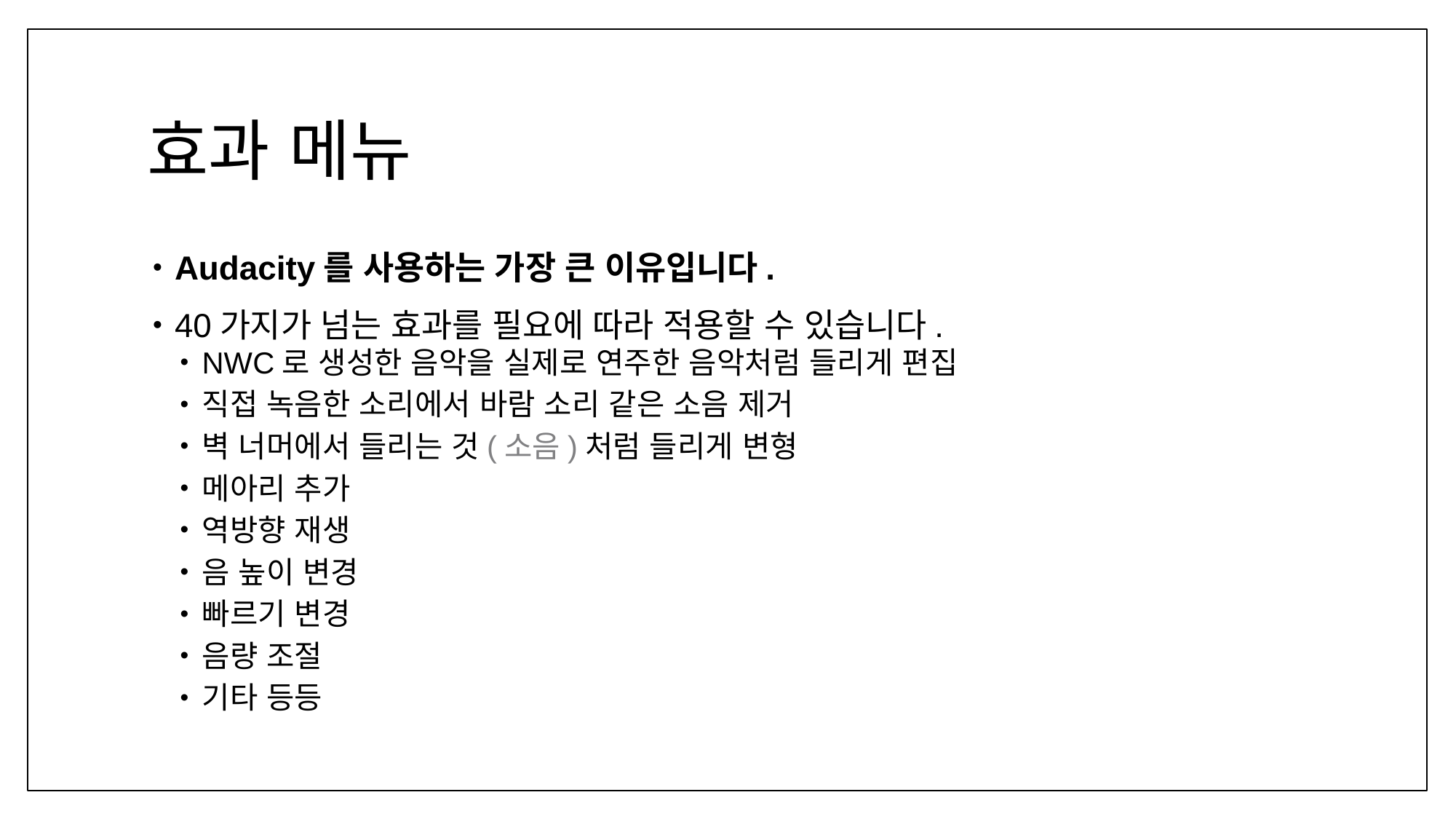

# 효과 메뉴
Audacity를 사용하는 가장 큰 이유입니다.
40가지가 넘는 효과를 필요에 따라 적용할 수 있습니다.
NWC로 생성한 음악을 실제로 연주한 음악처럼 들리게 편집
직접 녹음한 소리에서 바람 소리 같은 소음 제거
벽 너머에서 들리는 것(소음)처럼 들리게 변형
메아리 추가
역방향 재생
음 높이 변경
빠르기 변경
음량 조절
기타 등등